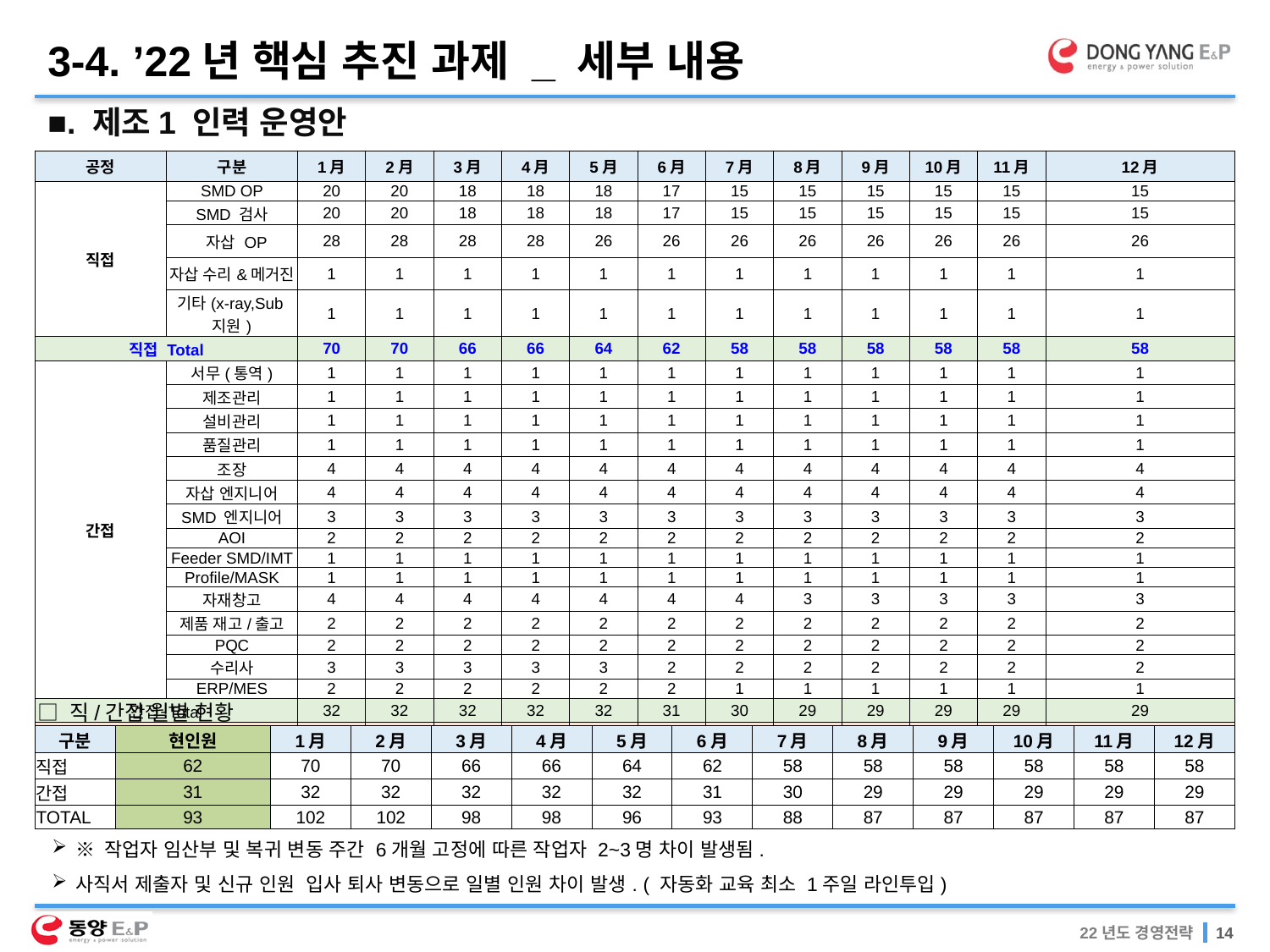

3-4. ’22년 핵심 추진 과제 _ 세부 내용
■. 제조1 인력 운영안
| 공정 | 구분 | 1月 | 2月 | 3月 | 4月 | 5月 | 6月 | 7月 | 8月 | 9月 | 10月 | 11月 | 12月 |
| --- | --- | --- | --- | --- | --- | --- | --- | --- | --- | --- | --- | --- | --- |
| 직접 | SMD OP | 20 | 20 | 18 | 18 | 18 | 17 | 15 | 15 | 15 | 15 | 15 | 15 |
|  | SMD 검사 | 20 | 20 | 18 | 18 | 18 | 17 | 15 | 15 | 15 | 15 | 15 | 15 |
|  | 자삽 OP | 28 | 28 | 28 | 28 | 26 | 26 | 26 | 26 | 26 | 26 | 26 | 26 |
|  | 자삽 수리&메거진 | 1 | 1 | 1 | 1 | 1 | 1 | 1 | 1 | 1 | 1 | 1 | 1 |
|  | 기타(x-ray,Sub지원) | 1 | 1 | 1 | 1 | 1 | 1 | 1 | 1 | 1 | 1 | 1 | 1 |
| 직접 Total |  | 70 | 70 | 66 | 66 | 64 | 62 | 58 | 58 | 58 | 58 | 58 | 58 |
| 간접 | 서무(통역) | 1 | 1 | 1 | 1 | 1 | 1 | 1 | 1 | 1 | 1 | 1 | 1 |
|  | 제조관리 | 1 | 1 | 1 | 1 | 1 | 1 | 1 | 1 | 1 | 1 | 1 | 1 |
|  | 설비관리 | 1 | 1 | 1 | 1 | 1 | 1 | 1 | 1 | 1 | 1 | 1 | 1 |
|  | 품질관리 | 1 | 1 | 1 | 1 | 1 | 1 | 1 | 1 | 1 | 1 | 1 | 1 |
|  | 조장 | 4 | 4 | 4 | 4 | 4 | 4 | 4 | 4 | 4 | 4 | 4 | 4 |
|  | 자삽 엔지니어 | 4 | 4 | 4 | 4 | 4 | 4 | 4 | 4 | 4 | 4 | 4 | 4 |
|  | SMD 엔지니어 | 3 | 3 | 3 | 3 | 3 | 3 | 3 | 3 | 3 | 3 | 3 | 3 |
|  | AOI | 2 | 2 | 2 | 2 | 2 | 2 | 2 | 2 | 2 | 2 | 2 | 2 |
|  | Feeder SMD/IMT | 1 | 1 | 1 | 1 | 1 | 1 | 1 | 1 | 1 | 1 | 1 | 1 |
|  | Profile/MASK | 1 | 1 | 1 | 1 | 1 | 1 | 1 | 1 | 1 | 1 | 1 | 1 |
|  | 자재창고 | 4 | 4 | 4 | 4 | 4 | 4 | 4 | 3 | 3 | 3 | 3 | 3 |
|  | 제품 재고/출고 | 2 | 2 | 2 | 2 | 2 | 2 | 2 | 2 | 2 | 2 | 2 | 2 |
|  | PQC | 2 | 2 | 2 | 2 | 2 | 2 | 2 | 2 | 2 | 2 | 2 | 2 |
|  | 수리사 | 3 | 3 | 3 | 3 | 3 | 2 | 2 | 2 | 2 | 2 | 2 | 2 |
|  | ERP/MES | 2 | 2 | 2 | 2 | 2 | 2 | 1 | 1 | 1 | 1 | 1 | 1 |
| 간접 Total |  | 32 | 32 | 32 | 32 | 32 | 31 | 30 | 29 | 29 | 29 | 29 | 29 |
| TOTAL |  | 102 | 102 | 98 | 98 | 96 | 93 | 88 | 87 | 87 | 87 | 87 | 87 |
□ 직/간접 월별 현황
| 구분 | 현인원 | 1月 | 2月 | 3月 | 4月 | 5月 | 6月 | 7月 | 8月 | 9月 | 10月 | 11月 | 12月 |
| --- | --- | --- | --- | --- | --- | --- | --- | --- | --- | --- | --- | --- | --- |
| 직접 | 62 | 70 | 70 | 66 | 66 | 64 | 62 | 58 | 58 | 58 | 58 | 58 | 58 |
| 간접 | 31 | 32 | 32 | 32 | 32 | 32 | 31 | 30 | 29 | 29 | 29 | 29 | 29 |
| TOTAL | 93 | 102 | 102 | 98 | 98 | 96 | 93 | 88 | 87 | 87 | 87 | 87 | 87 |
※ 작업자 임산부 및 복귀 변동 주간 6개월 고정에 따른 작업자 2~3명 차이 발생됨.
사직서 제출자 및 신규 인원  입사 퇴사 변동으로 일별 인원 차이 발생. ( 자동화 교육 최소 1주일 라인투입)